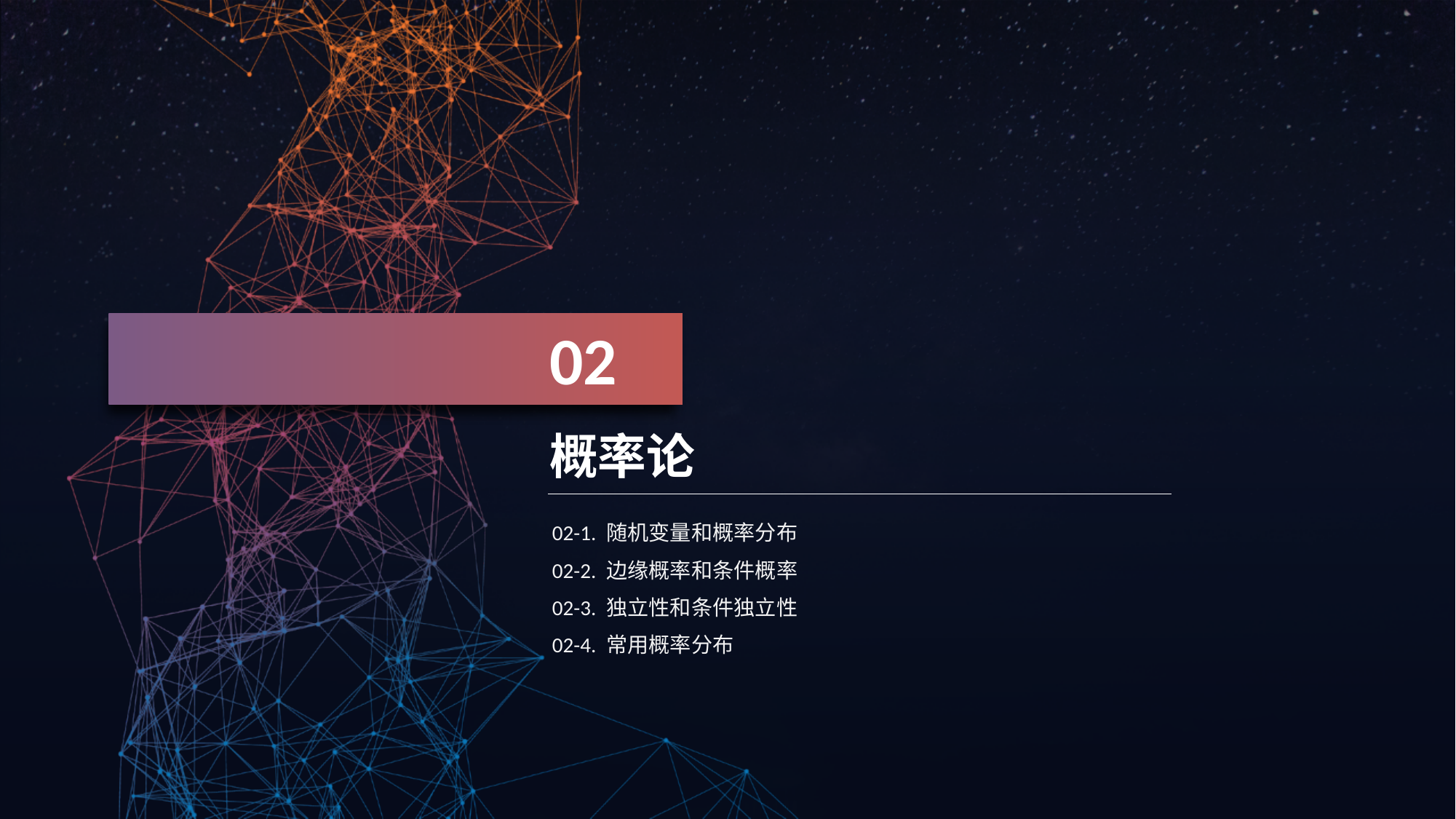

02

概率论
02-1. 随机变量和概率分布
02-2. 边缘概率和条件概率
02-3. 独立性和条件独立性
02-4. 常用概率分布